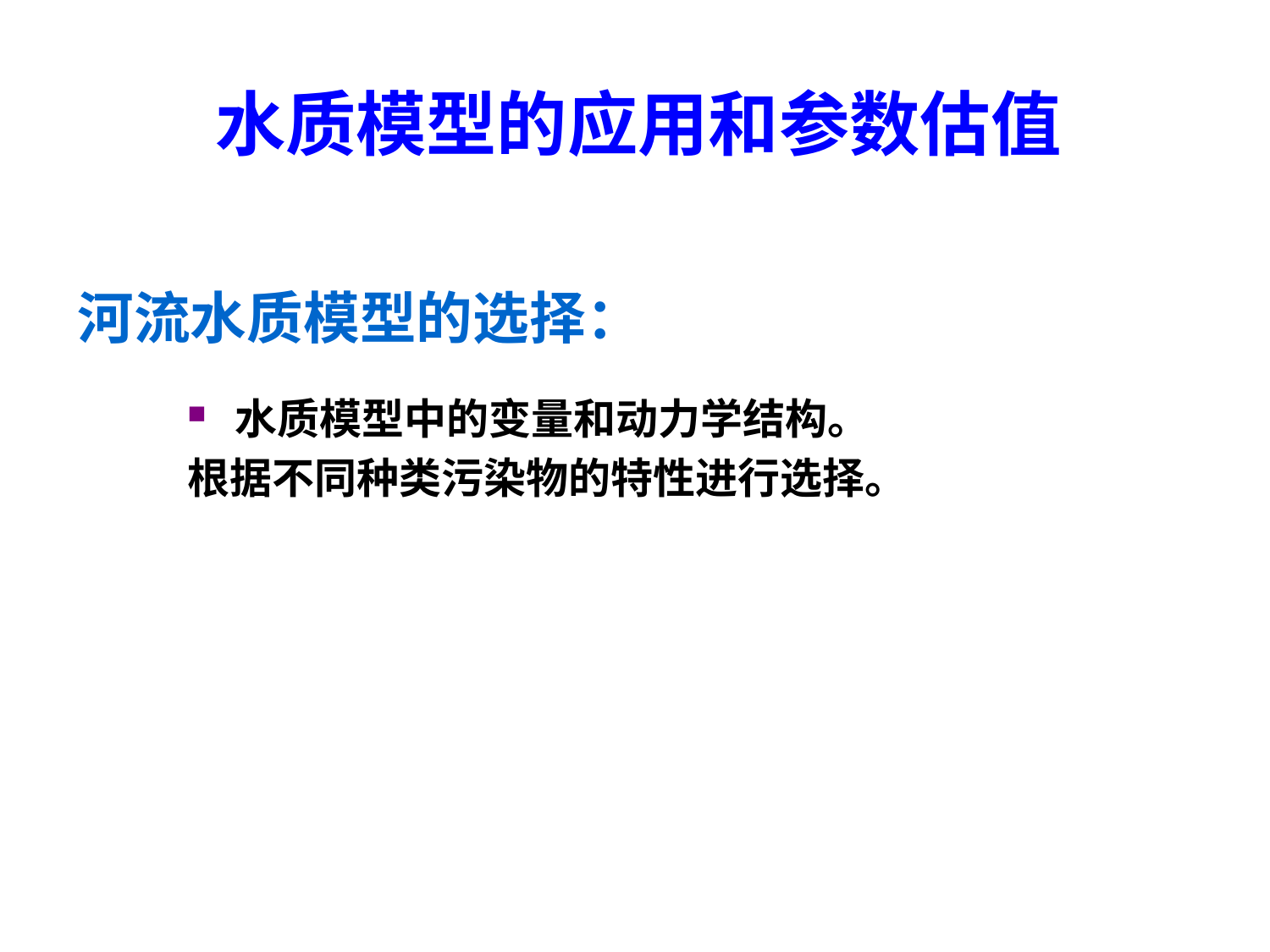

水质模型的应用和参数估值
河流水质模型的选择：
水质模型中的变量和动力学结构。
根据不同种类污染物的特性进行选择。